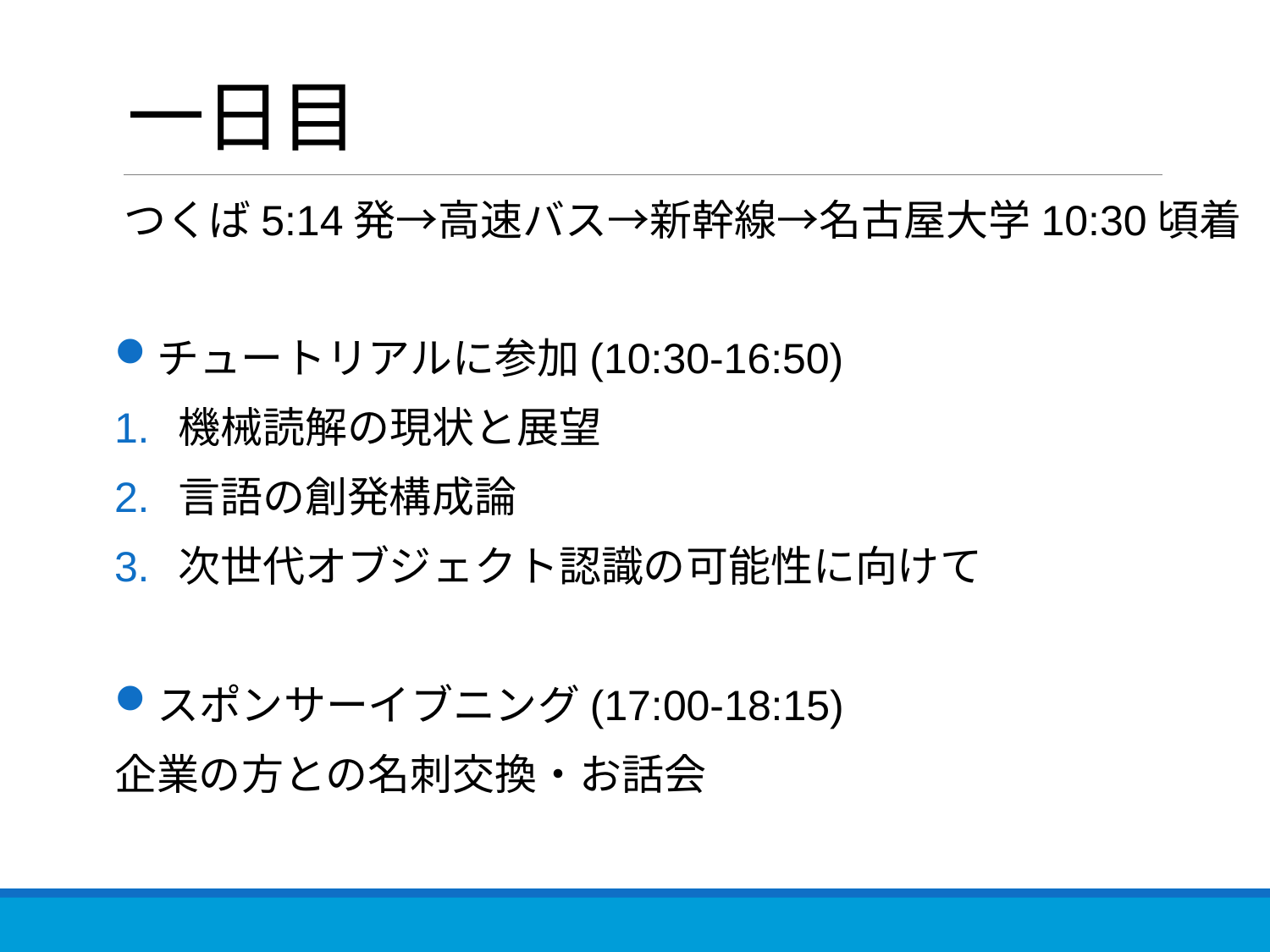

# 一日目
つくば5:14発→高速バス→新幹線→名古屋大学10:30頃着

チュートリアルに参加(10:30-16:50)
機械読解の現状と展望
言語の創発構成論
次世代オブジェクト認識の可能性に向けて

スポンサーイブニング(17:00-18:15)
企業の方との名刺交換・お話会